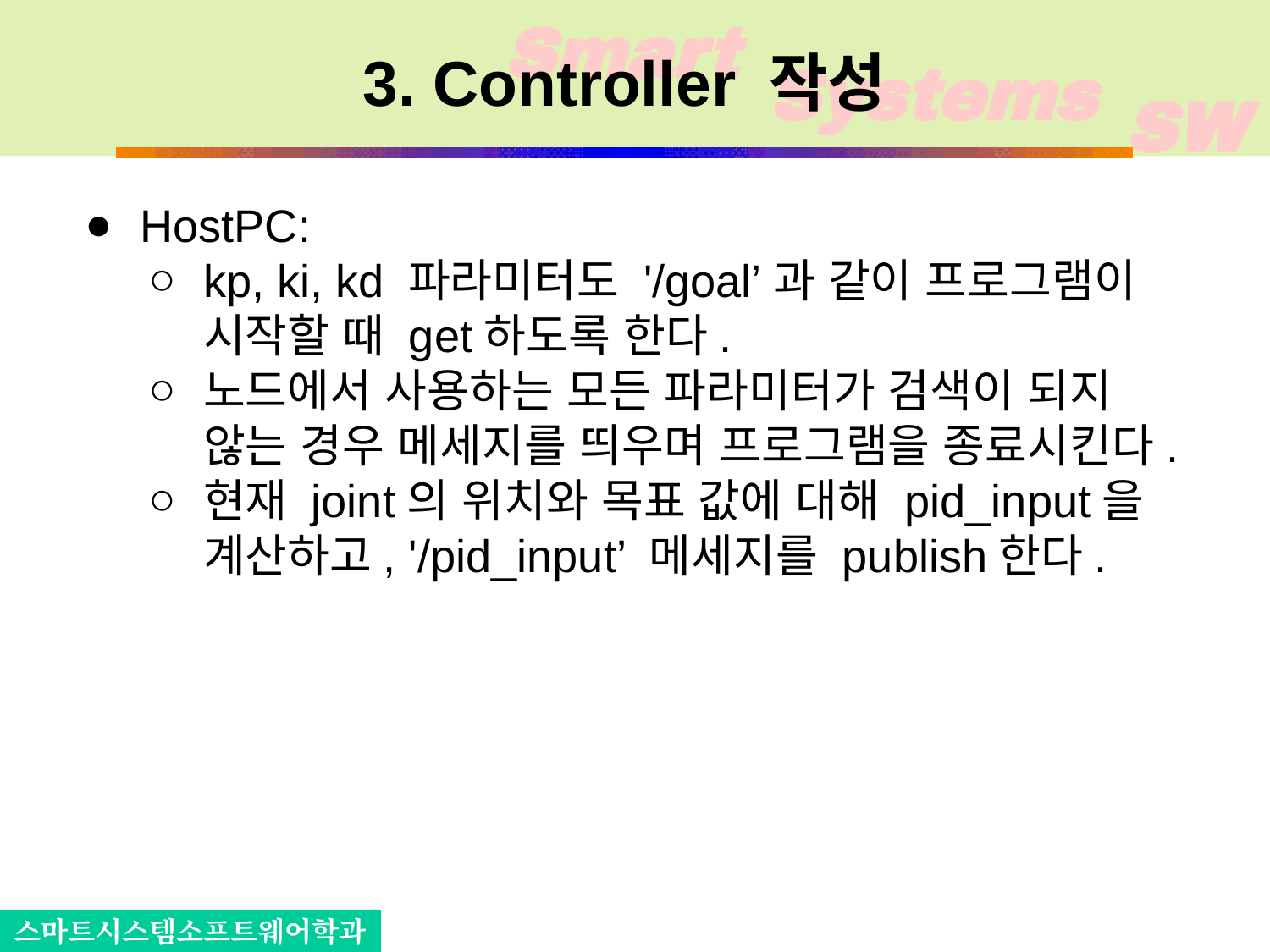

# 3. Controller 작성
HostPC:
kp, ki, kd 파라미터도 '/goal’과 같이 프로그램이 시작할 때 get하도록 한다.
노드에서 사용하는 모든 파라미터가 검색이 되지 않는 경우 메세지를 띄우며 프로그램을 종료시킨다.
현재 joint의 위치와 목표 값에 대해 pid_input을 계산하고, '/pid_input’ 메세지를 publish한다.